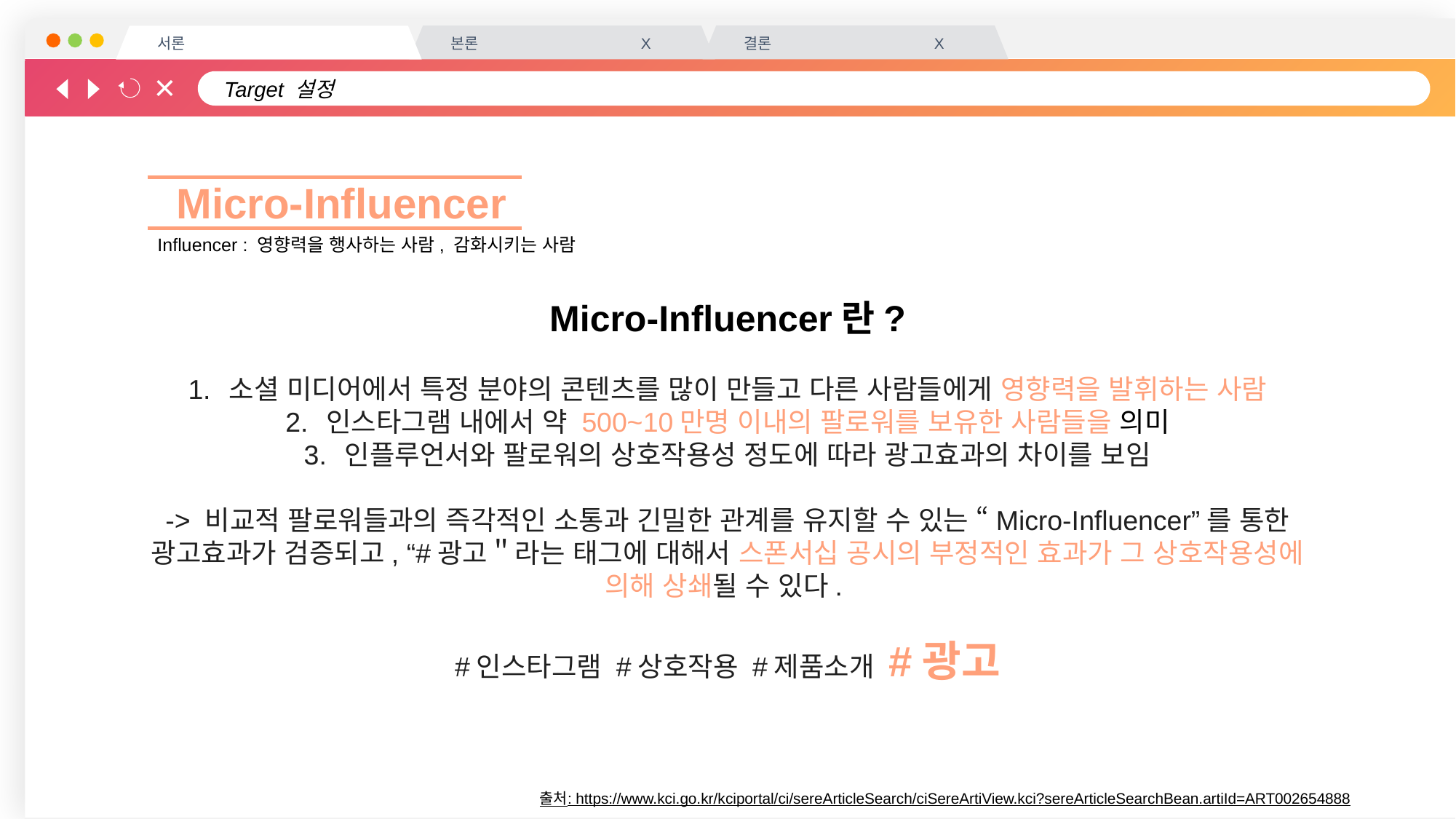

Target 설정

결론                                      X
본론                                      X
서론
Micro-Influencer
Influencer : 영향력을 행사하는 사람, 감화시키는 사람
Micro-Influencer란?

소셜 미디어에서 특정 분야의 콘텐츠를 많이 만들고 다른 사람들에게 영향력을 발휘하는 사람
인스타그램 내에서 약 500~10만명 이내의 팔로워를 보유한 사람들을 의미
인플루언서와 팔로워의 상호작용성 정도에 따라 광고효과의 차이를 보임

-> 비교적 팔로워들과의 즉각적인 소통과 긴밀한 관계를 유지할 수 있는 “Micro-Influencer”를 통한 광고효과가 검증되고, “#광고＂라는 태그에 대해서 스폰서십 공시의 부정적인 효과가 그 상호작용성에 의해 상쇄될 수 있다.

#인스타그램 #상호작용 #제품소개 #광고
출처: https://www.kci.go.kr/kciportal/ci/sereArticleSearch/ciSereArtiView.kci?sereArticleSearchBean.artiId=ART002654888